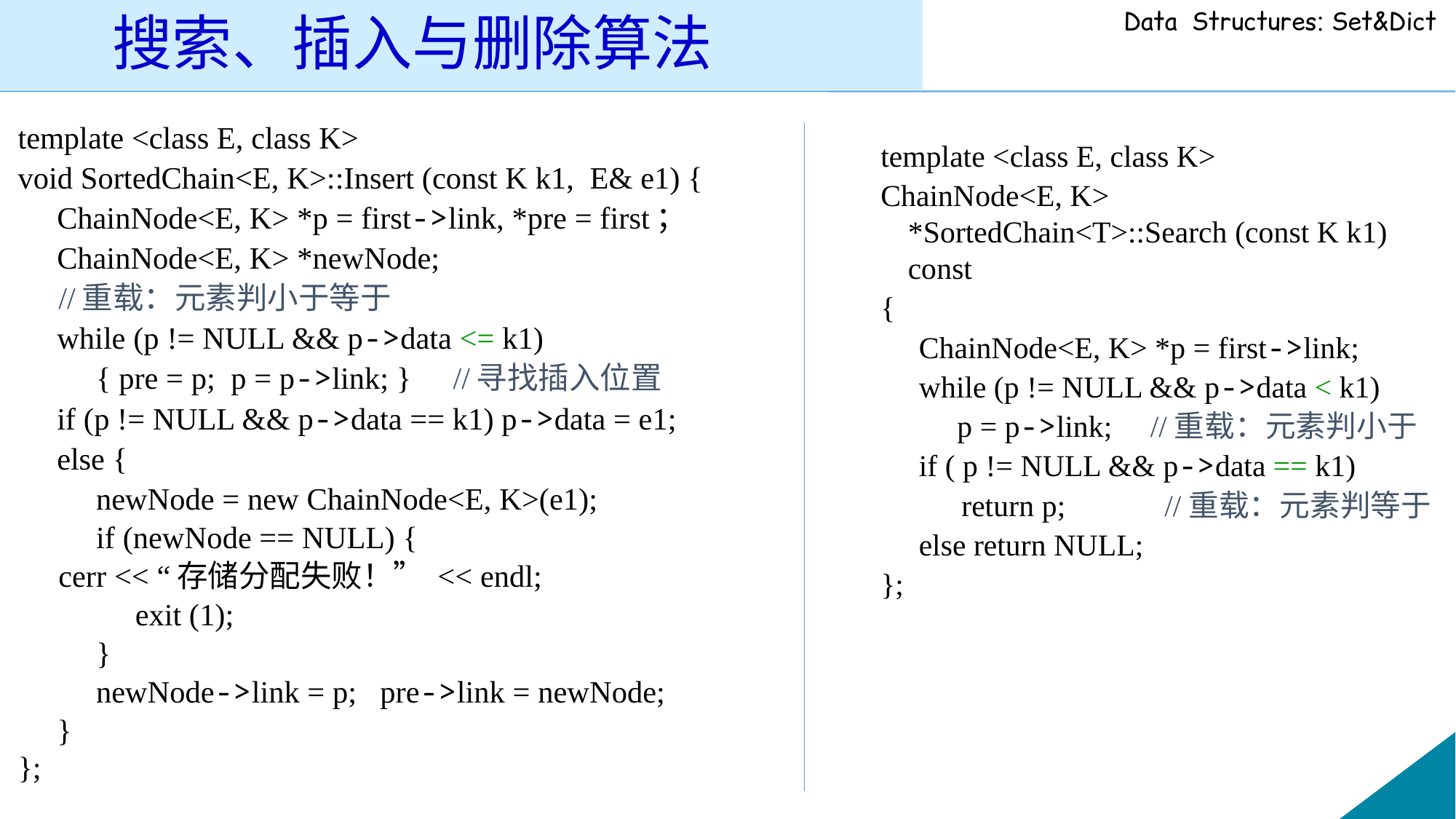

# 搜索、插入与删除算法
template <class E, class K>
void SortedChain<E, K>::Insert (const K k1,  E& e1) {
     ChainNode<E, K> *p = first->link, *pre = first；
     ChainNode<E, K> *newNode;
	  //重载：元素判小于等于
     while (p != NULL && p->data <= k1)
          { pre = p;  p = p->link; }	     //寻找插入位置
     if (p != NULL && p->data == k1) p->data = e1;
     else {
          newNode = new ChainNode<E, K>(e1);
          if (newNode == NULL) {
		  cerr << “存储分配失败！” << endl;
               exit (1);
          }
          newNode->link = p;   pre->link = newNode;
     }
};
template <class E, class K>
ChainNode<E, K> *SortedChain<T>::Search (const K k1) const
{
     ChainNode<E, K> *p = first->link;
     while (p != NULL && p->data < k1)
          p = p->link;     //重载：元素判小于
     if ( p != NULL && p->data == k1)
	       return p;	     //重载：元素判等于
     else return NULL;
};